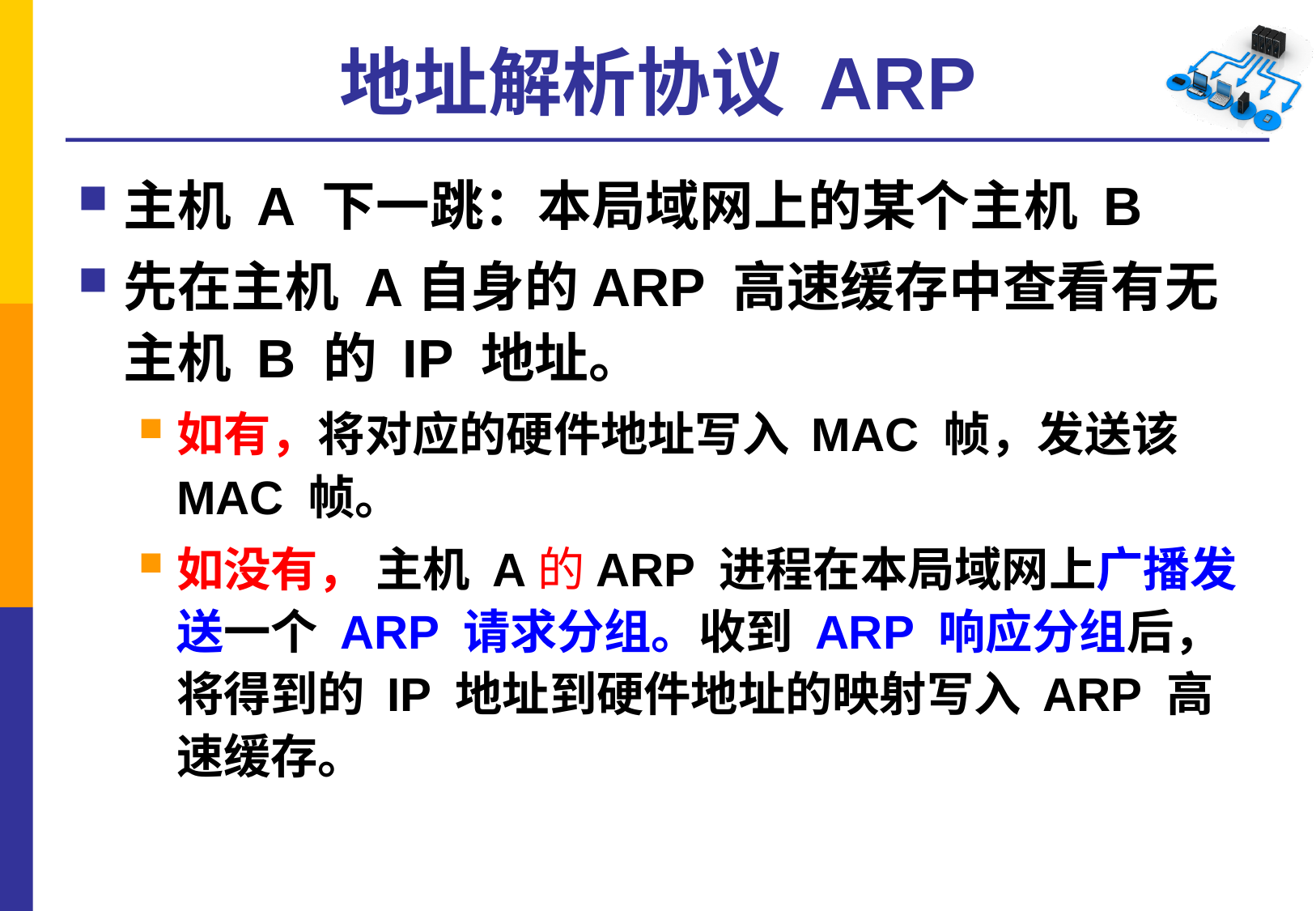

# 地址解析协议 ARP
主机 A 下一跳：本局域网上的某个主机 B
先在主机 A自身的ARP 高速缓存中查看有无主机 B 的 IP 地址。
如有，将对应的硬件地址写入 MAC 帧，发送该 MAC 帧。
如没有， 主机 A的ARP 进程在本局域网上广播发送一个 ARP 请求分组。收到 ARP 响应分组后，将得到的 IP 地址到硬件地址的映射写入 ARP 高速缓存。